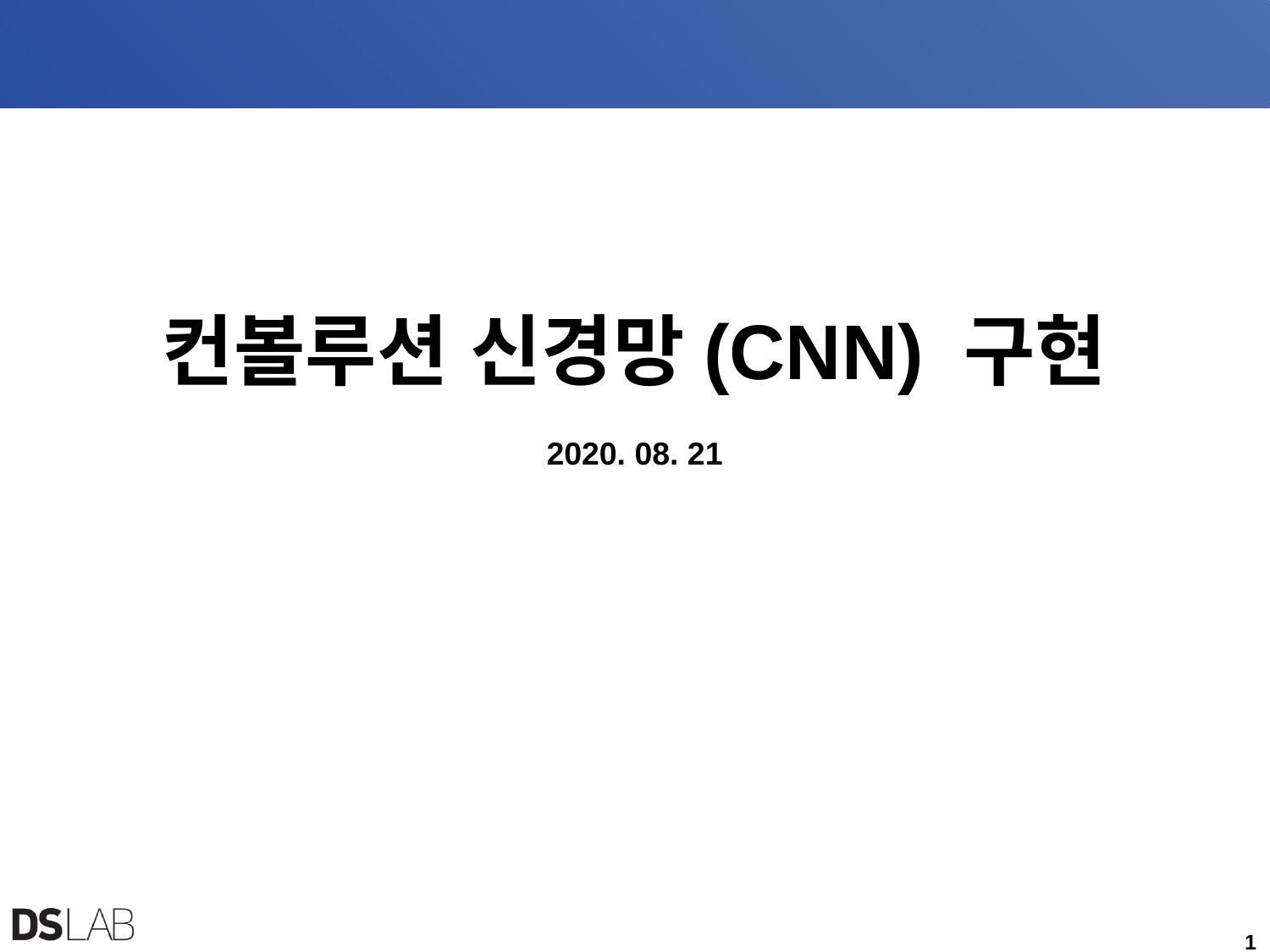

# 컨볼루션 신경망(CNN) 구현 2020. 08. 21
1